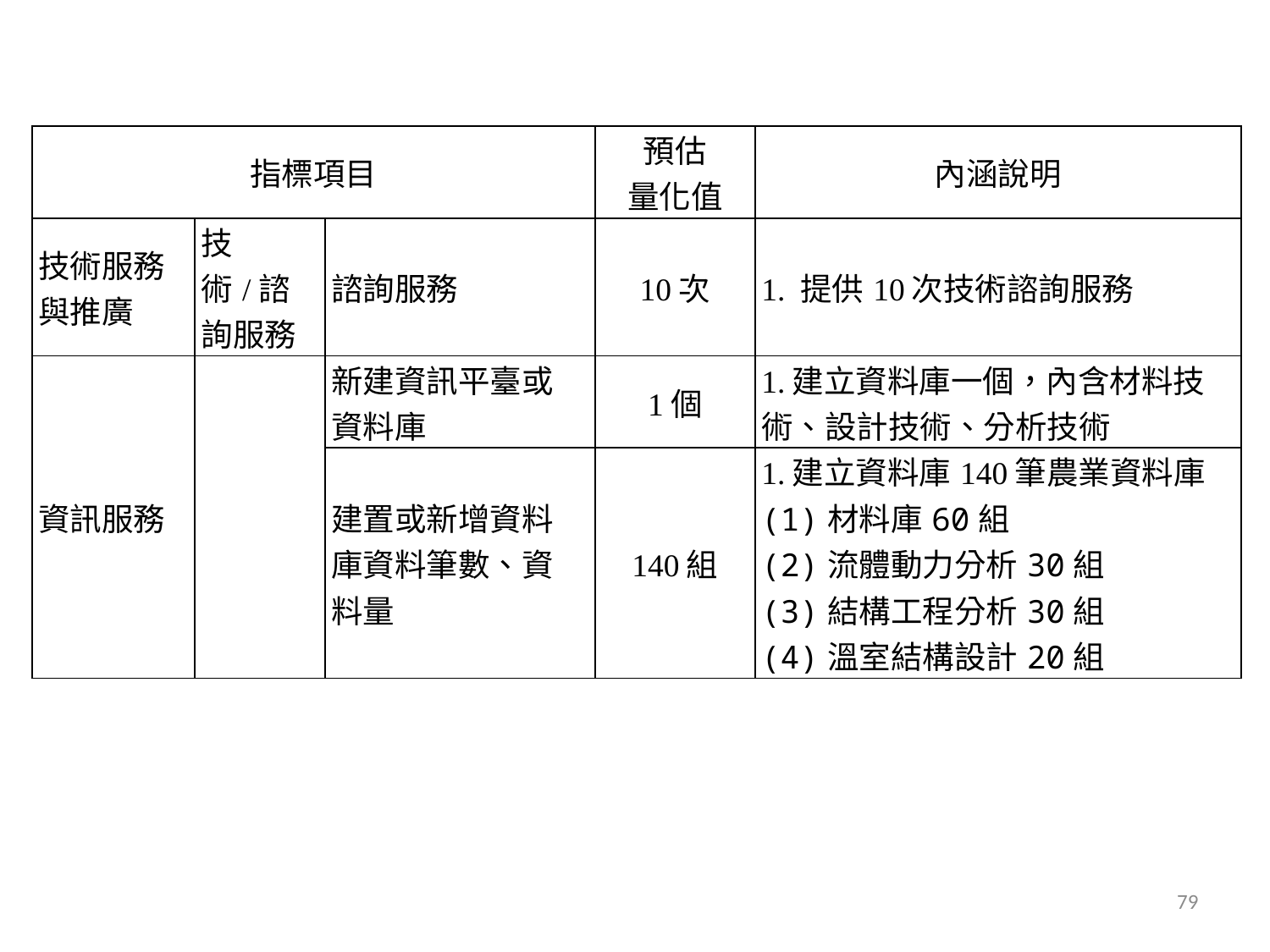

| 指標項目 |  |  | 預估 量化值 | 內涵說明 |
| --- | --- | --- | --- | --- |
| 技術服務與推廣 | 技術/諮詢服務 | 諮詢服務 | 10次 | 1. 提供10次技術諮詢服務 |
| 資訊服務 |  | 新建資訊平臺或資料庫 | 1個 | 1.建立資料庫一個，內含材料技術、設計技術、分析技術 |
|  |  | 建置或新增資料庫資料筆數、資料量 | 140組 | 1.建立資料庫140筆農業資料庫 (1)材料庫60組 (2)流體動力分析30組 (3)結構工程分析30組 (4)溫室結構設計20組 |
79